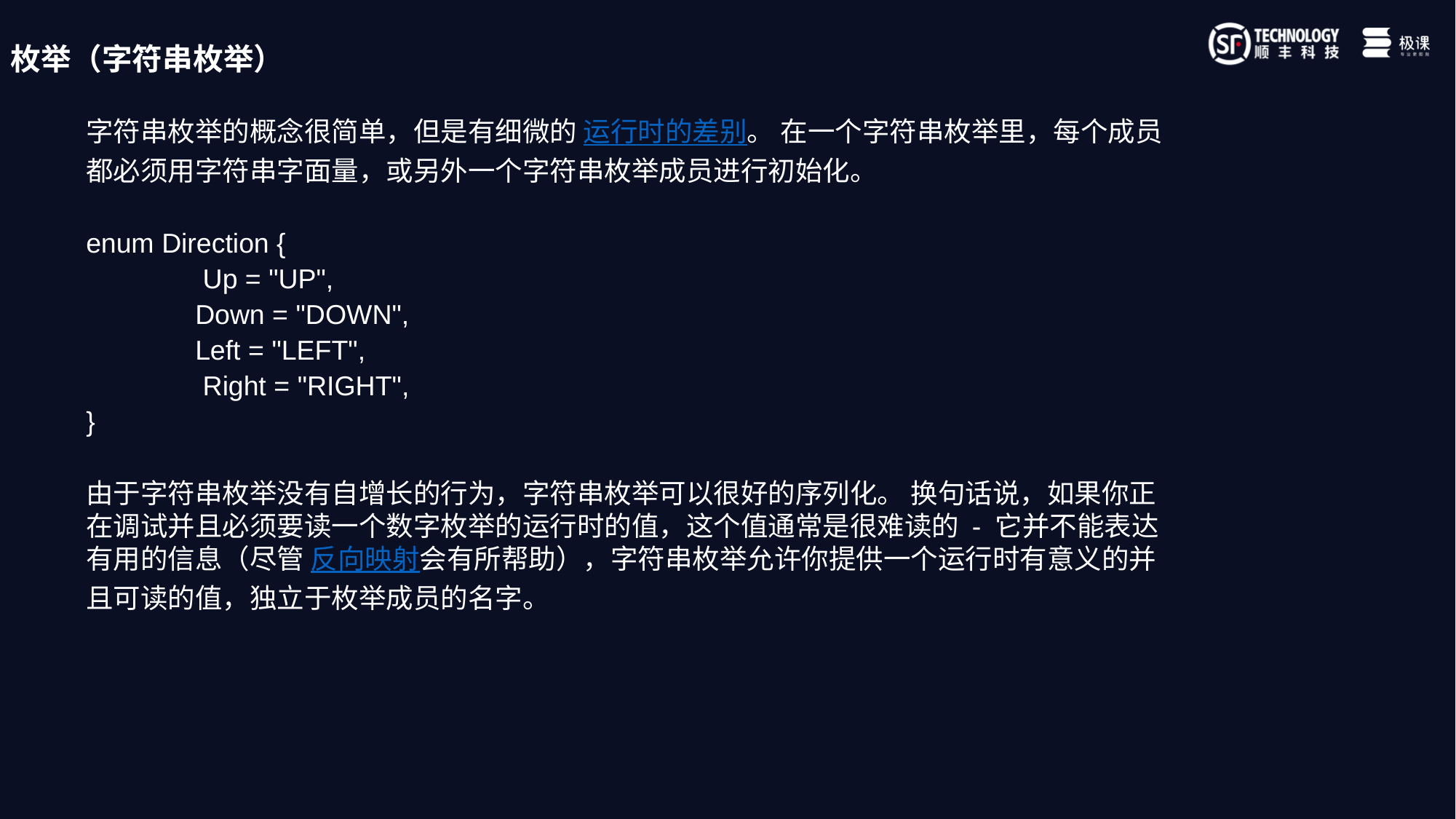

枚举（字符串枚举）
字符串枚举的概念很简单，但是有细微的 运行时的差别。 在一个字符串枚举里，每个成员都必须用字符串字面量，或另外一个字符串枚举成员进行初始化。

enum Direction {
	 Up = "UP",
	Down = "DOWN",
	Left = "LEFT",
	 Right = "RIGHT",
}

由于字符串枚举没有自增长的行为，字符串枚举可以很好的序列化。 换句话说，如果你正在调试并且必须要读一个数字枚举的运行时的值，这个值通常是很难读的 - 它并不能表达有用的信息（尽管 反向映射会有所帮助），字符串枚举允许你提供一个运行时有意义的并且可读的值，独立于枚举成员的名字。